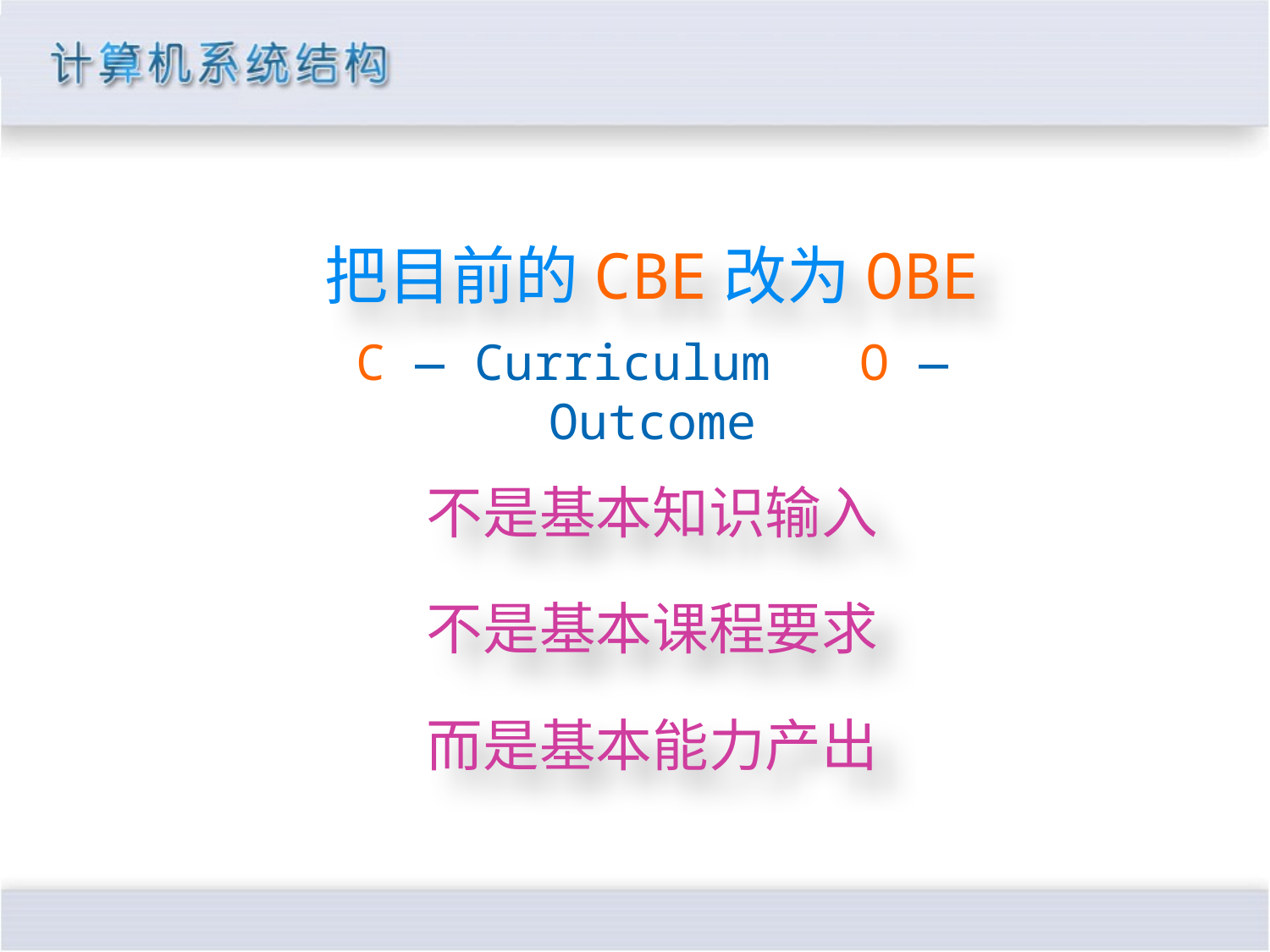

把目前的CBE改为OBE
C — Curriculum   O — Outcome
不是基本知识输入
不是基本课程要求
而是基本能力产出